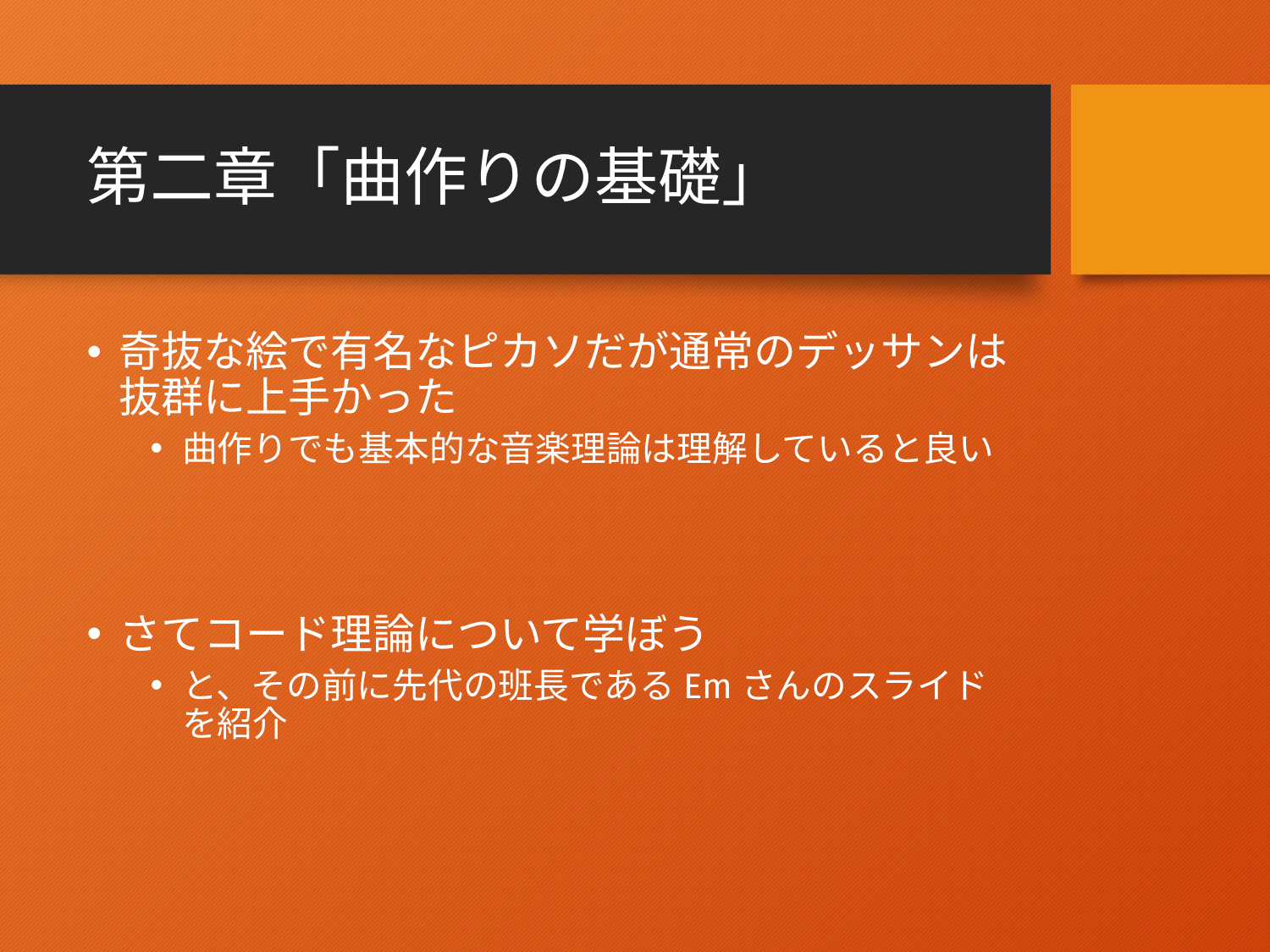

# 第二章「曲作りの基礎」
奇抜な絵で有名なピカソだが通常のデッサンは抜群に上手かった
曲作りでも基本的な音楽理論は理解していると良い

さてコード理論について学ぼう
と、その前に先代の班長であるEmさんのスライドを紹介